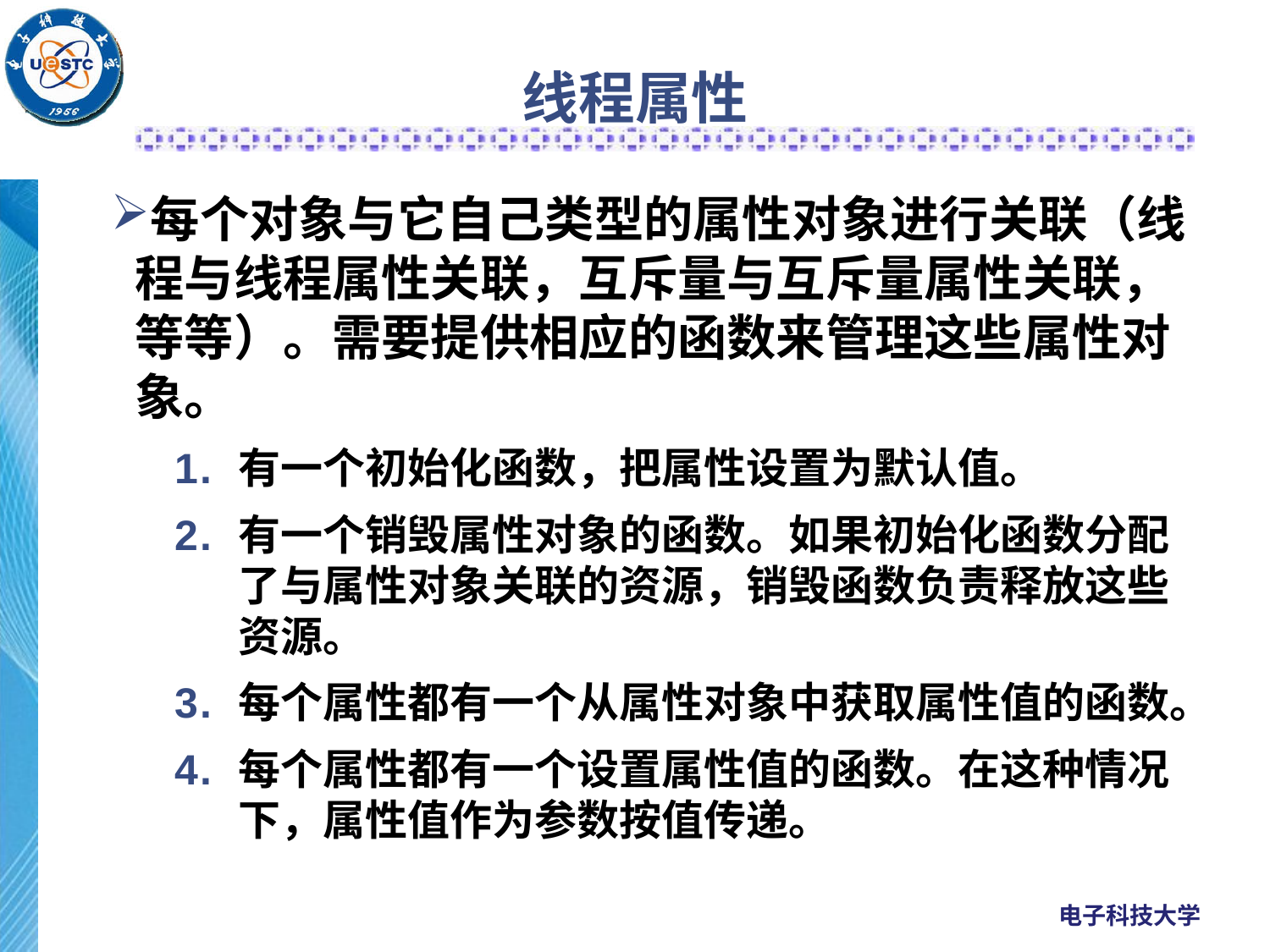

# 线程属性
每个对象与它自己类型的属性对象进行关联（线程与线程属性关联，互斥量与互斥量属性关联，等等）。需要提供相应的函数来管理这些属性对象。
有一个初始化函数，把属性设置为默认值。
有一个销毁属性对象的函数。如果初始化函数分配了与属性对象关联的资源，销毁函数负责释放这些资源。
每个属性都有一个从属性对象中获取属性值的函数。
每个属性都有一个设置属性值的函数。在这种情况下，属性值作为参数按值传递。